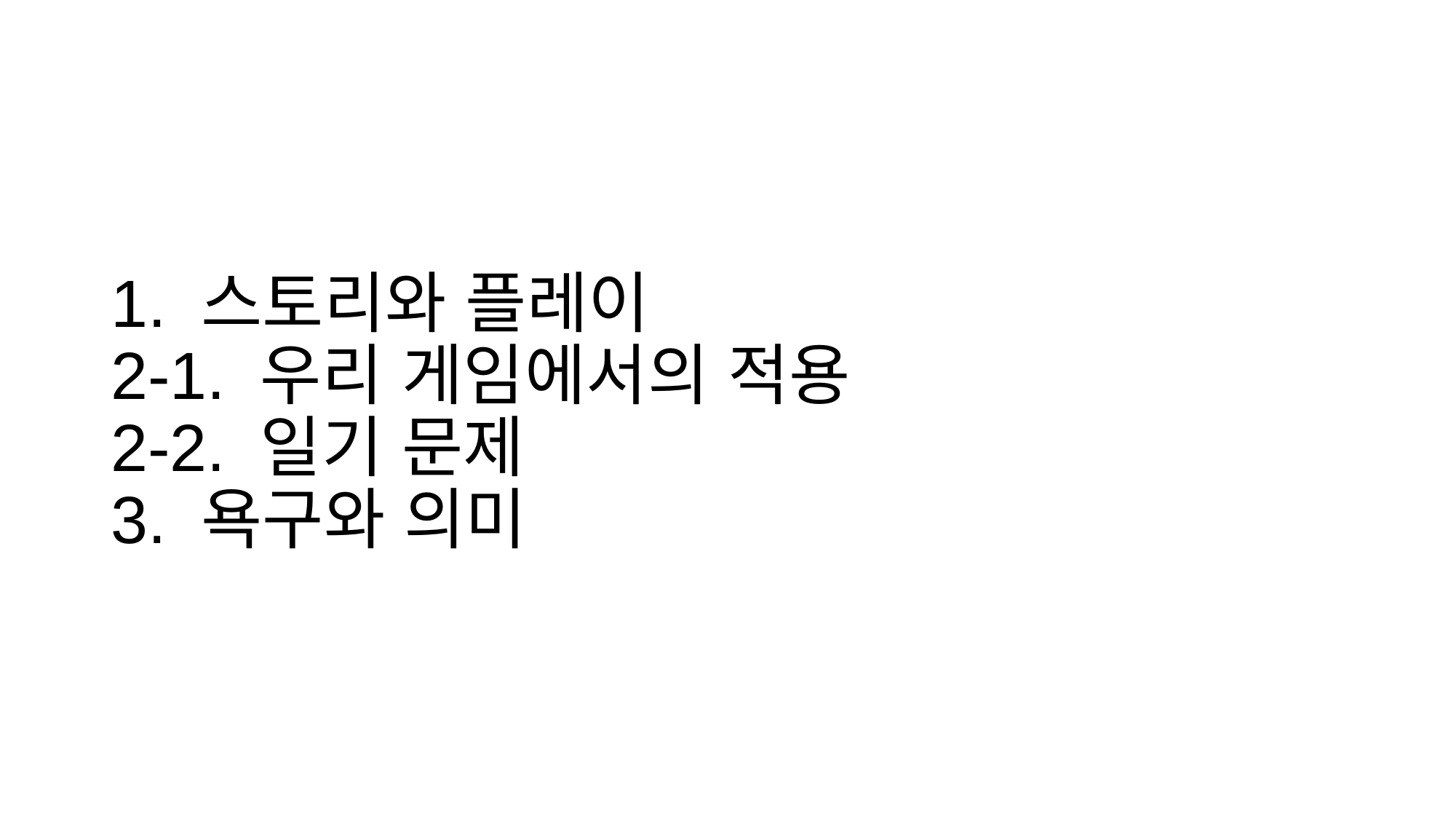

# 1. 스토리와 플레이 2-1. 우리 게임에서의 적용 2-2. 일기 문제 3. 욕구와 의미